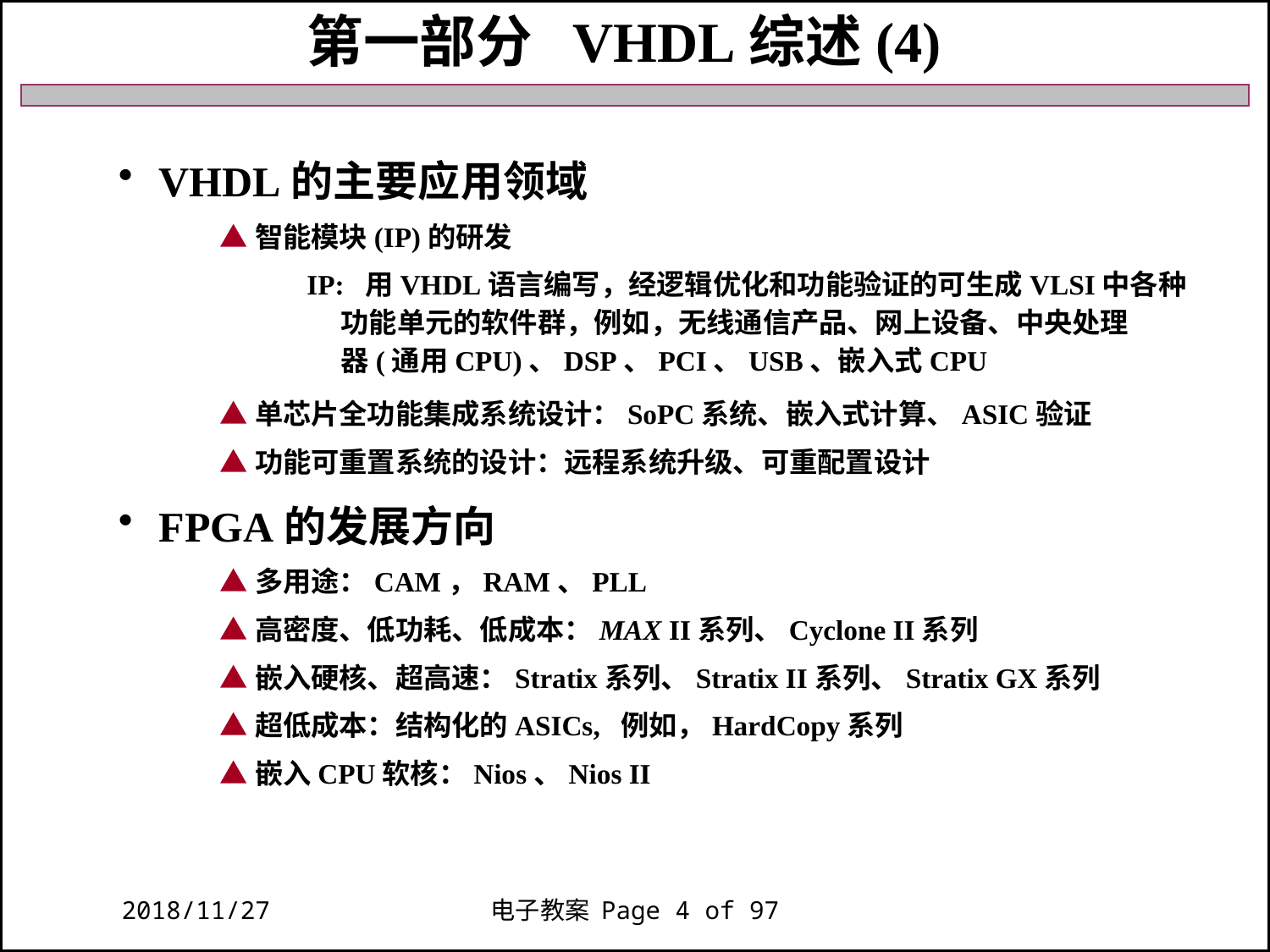

第一部分  VHDL综述(4)

 VHDL的主要应用领域
                ▲智能模块(IP)的研发
                           IP:  用VHDL语言编写，经逻辑优化和功能验证的可生成VLSI中各种
                                  功能单元的软件群，例如，无线通信产品、网上设备、中央处理
                                  器(通用CPU)、DSP、PCI、USB、嵌入式CPU
                ▲单芯片全功能集成系统设计：SoPC系统、嵌入式计算、ASIC验证
                ▲功能可重置系统的设计：远程系统升级、可重配置设计
 FPGA的发展方向
                ▲多用途：CAM，RAM、PLL
                ▲高密度、低功耗、低成本：MAX II系列、Cyclone II系列
                ▲嵌入硬核、超高速：Stratix系列、Stratix II系列、Stratix GX系列
                ▲超低成本：结构化的ASICs,  例如，HardCopy系列
                ▲嵌入CPU软核：Nios、Nios II

2018/11/27
电子教案 Page 4 of 97